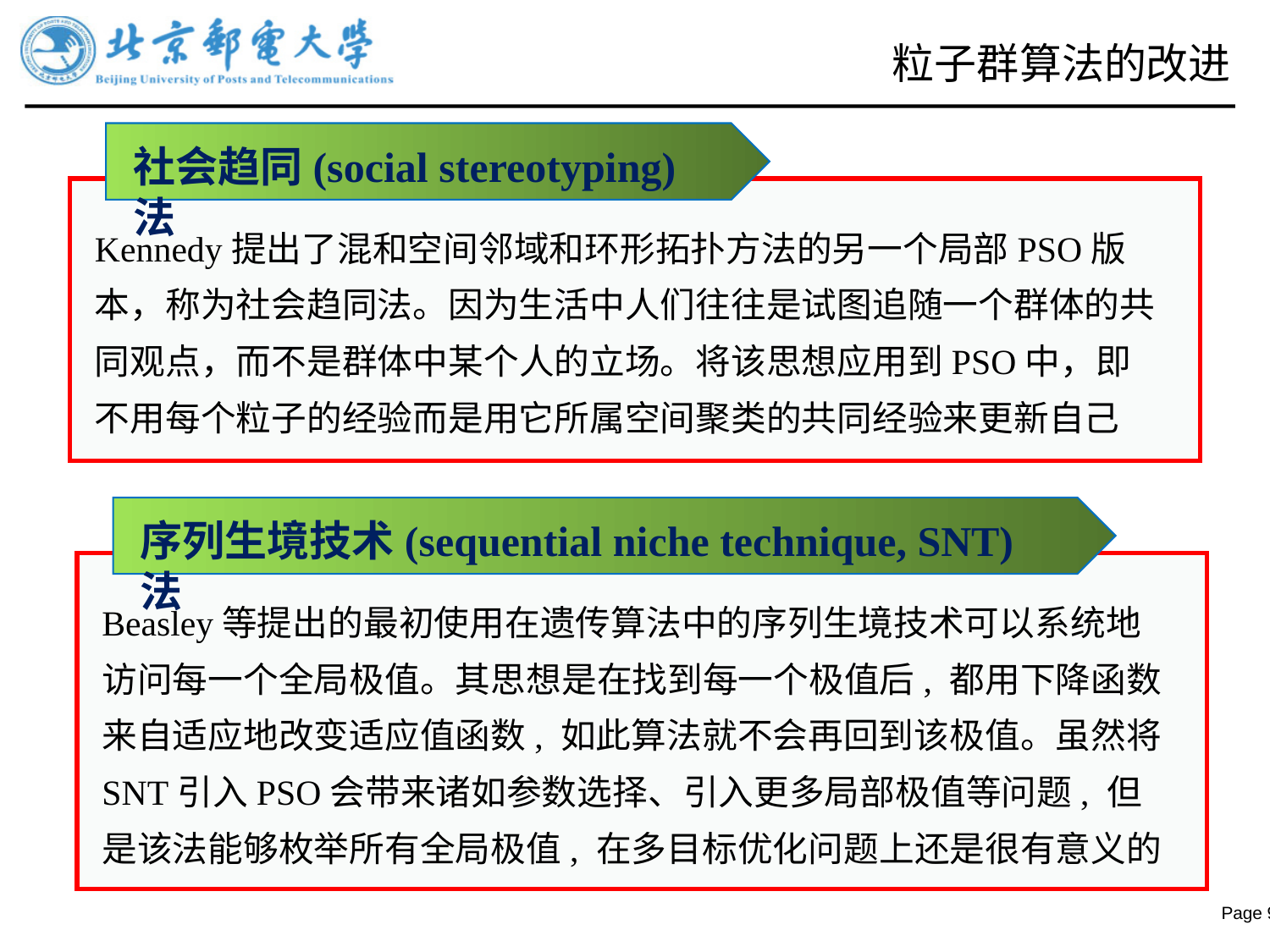

# 粒子群算法的改进

社会趋同(social stereotyping)法

Kennedy提出了混和空间邻域和环形拓扑方法的另一个局部PSO版本，称为社会趋同法。因为生活中人们往往是试图追随一个群体的共同观点，而不是群体中某个人的立场。将该思想应用到PSO中，即不用每个粒子的经验而是用它所属空间聚类的共同经验来更新自己

序列生境技术(sequential niche technique, SNT) 法

Beasley等提出的最初使用在遗传算法中的序列生境技术可以系统地访问每一个全局极值。其思想是在找到每一个极值后, 都用下降函数来自适应地改变适应值函数, 如此算法就不会再回到该极值。虽然将SNT引入PSO会带来诸如参数选择、引入更多局部极值等问题, 但是该法能够枚举所有全局极值, 在多目标优化问题上还是很有意义的